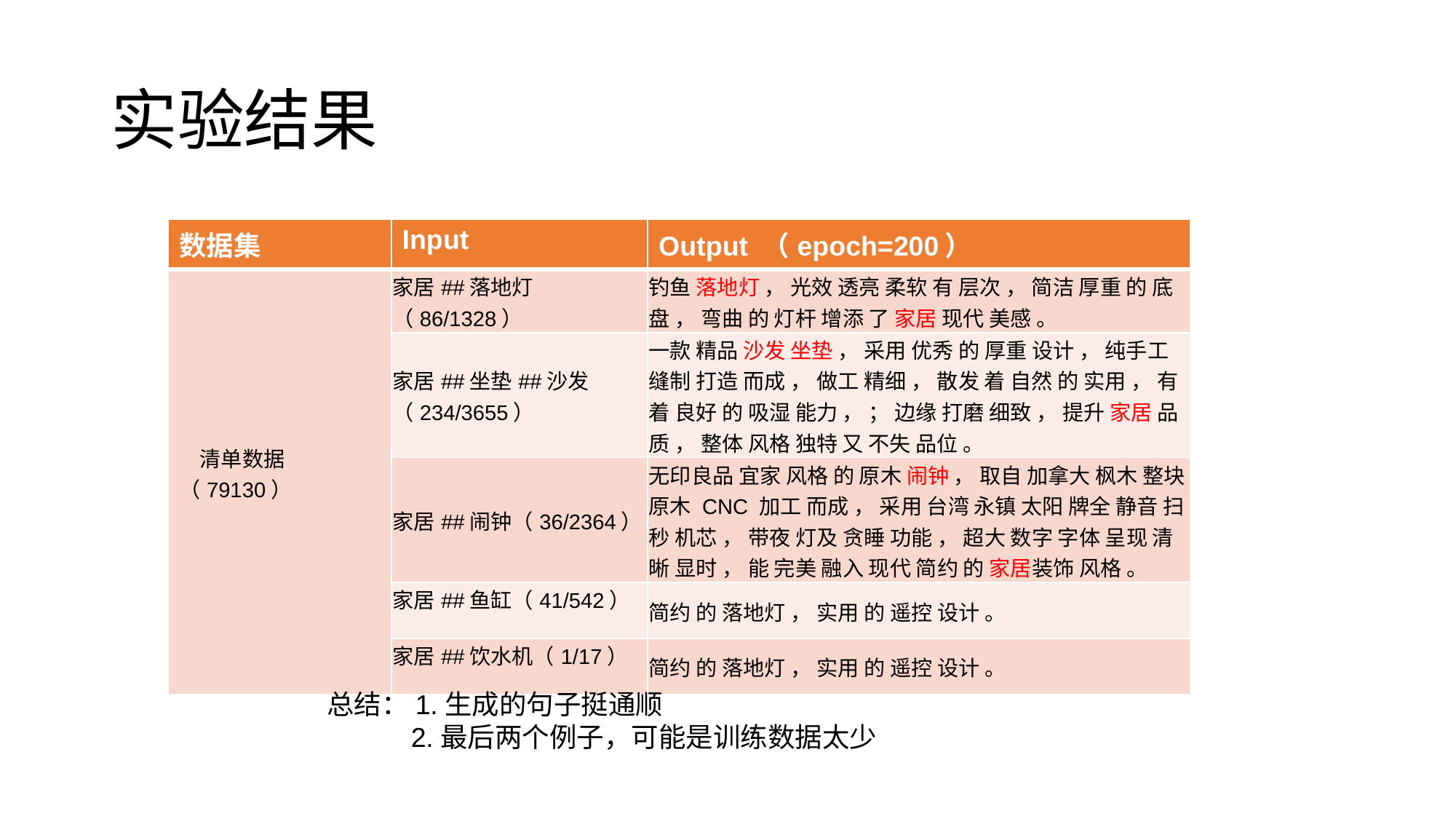

# 实验结果
| 数据集 | Input | Output （epoch=200） |
| --- | --- | --- |
| 清单数据（79130） | 家居##落地灯（86/1328） | 钓鱼 落地灯 ， 光效 透亮 柔软 有 层次 ， 简洁 厚重 的 底盘 ， 弯曲 的 灯杆 增添 了 家居 现代 美感 。 |
|  | 家居##坐垫##沙发（234/3655） | 一款 精品 沙发 坐垫 ， 采用 优秀 的 厚重 设计 ， 纯手工 缝制 打造 而成 ， 做工 精细 ， 散发 着 自然 的 实用 ， 有着 良好 的 吸湿 能力 ， ； 边缘 打磨 细致 ， 提升 家居 品质 ， 整体 风格 独特 又 不失 品位 。 |
|  | 家居##闹钟（36/2364） | 无印良品 宜家 风格 的 原木 闹钟 ， 取自 加拿大 枫木 整块 原木 CNC 加工 而成 ， 采用 台湾 永镇 太阳 牌全 静音 扫秒 机芯 ， 带夜 灯及 贪睡 功能 ， 超大 数字 字体 呈现 清晰 显时 ， 能 完美 融入 现代 简约 的 家居装饰 风格 。 |
|  | 家居##鱼缸（41/542） | 简约 的 落地灯 ， 实用 的 遥控 设计 。 |
|  | 家居##饮水机（1/17） | 简约 的 落地灯 ， 实用 的 遥控 设计 。 |
总结：1.生成的句子挺通顺
           2.最后两个例子，可能是训练数据太少